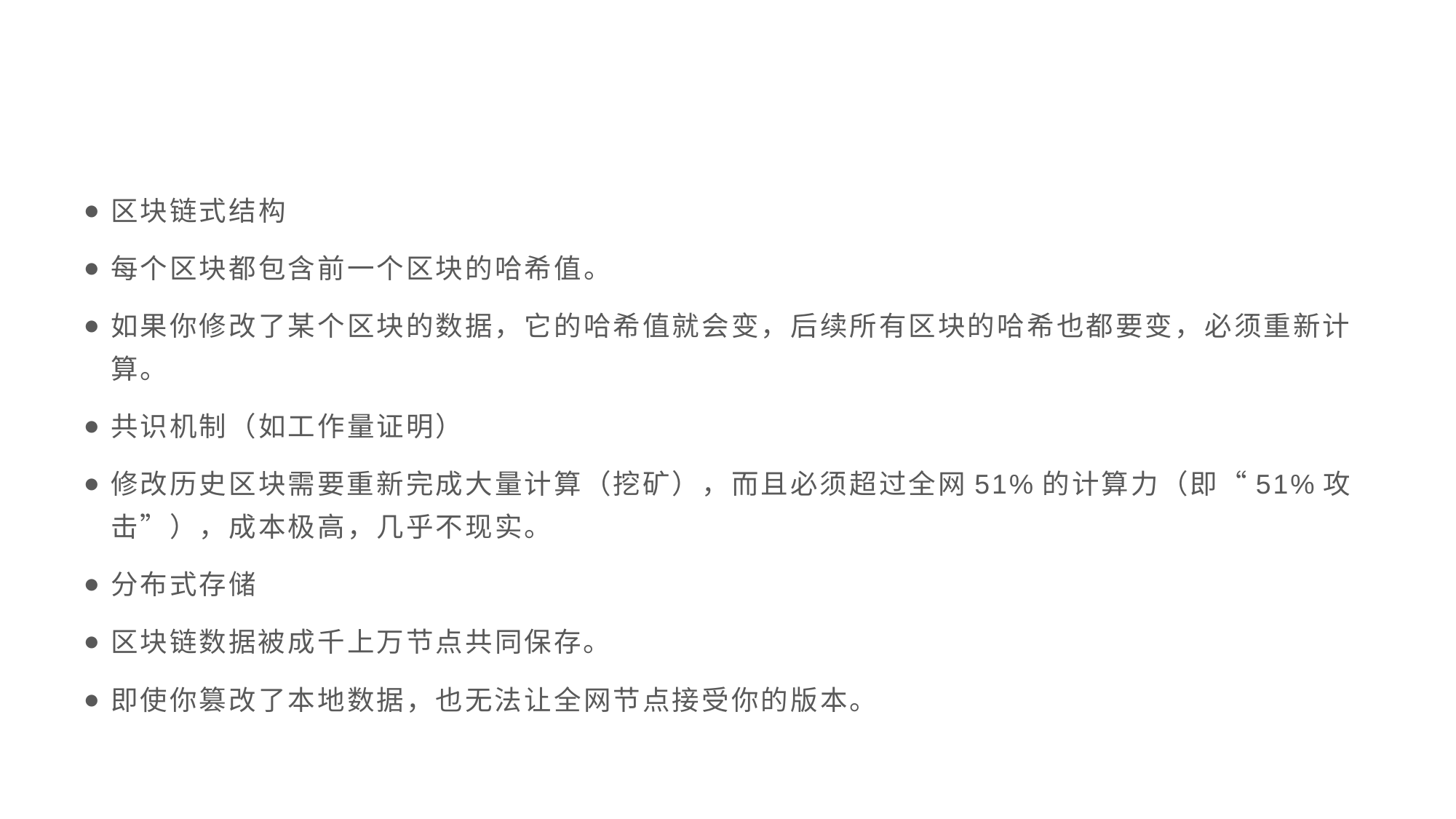

#
区块链式结构
每个区块都包含前一个区块的哈希值。
如果你修改了某个区块的数据，它的哈希值就会变，后续所有区块的哈希也都要变，必须重新计算。
共识机制（如工作量证明）
修改历史区块需要重新完成大量计算（挖矿），而且必须超过全网51%的计算力（即“51%攻击”），成本极高，几乎不现实。
分布式存储
区块链数据被成千上万节点共同保存。
即使你篡改了本地数据，也无法让全网节点接受你的版本。